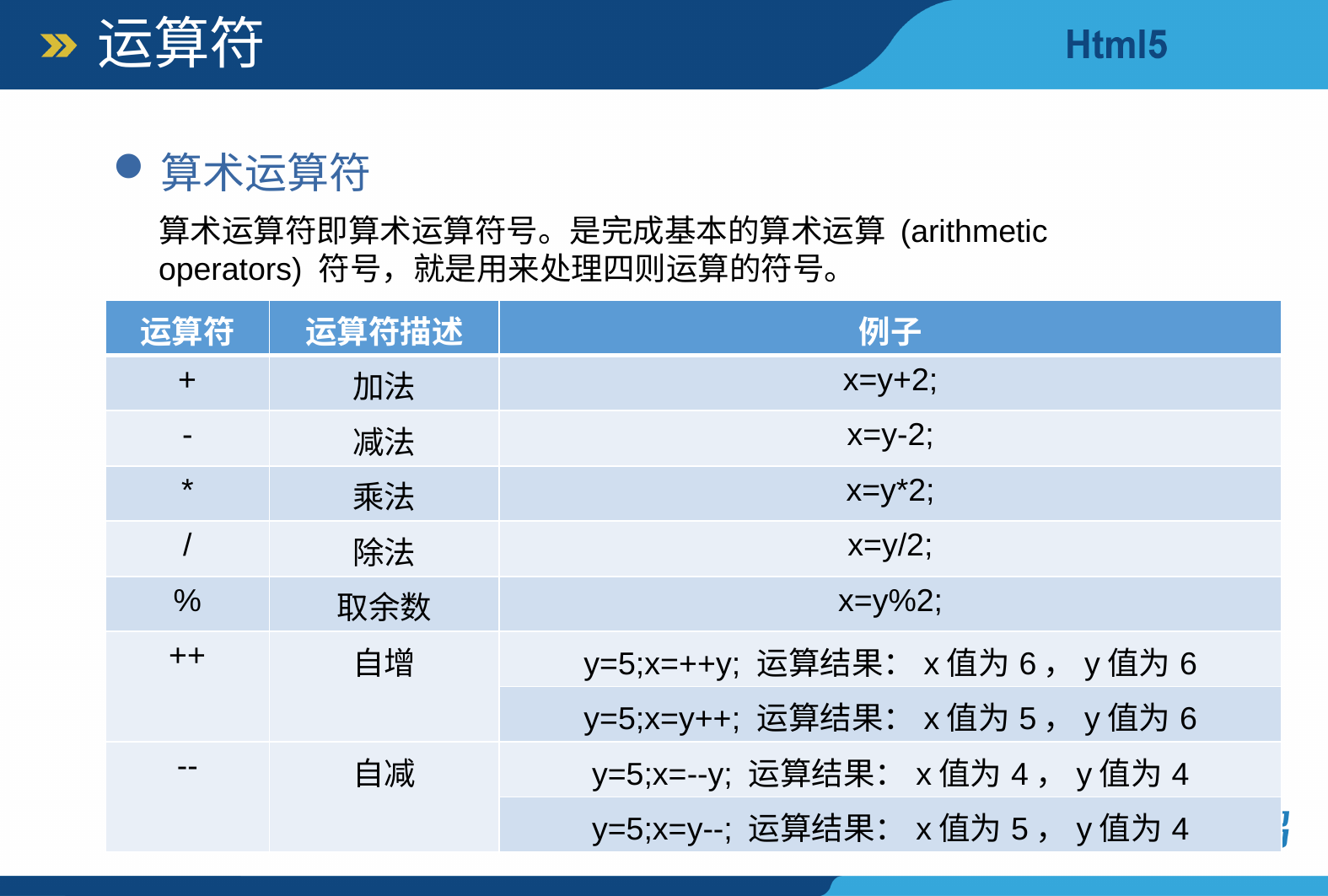

运算符
算术运算符
算术运算符即算术运算符号。是完成基本的算术运算 (arithmetic operators) 符号，就是用来处理四则运算的符号。
| 运算符 | 运算符描述 | 例子 |
| --- | --- | --- |
| + | 加法 | x=y+2; |
| - | 减法 | x=y-2; |
| \* | 乘法 | x=y\*2; |
| / | 除法 | x=y/2; |
| % | 取余数 | x=y%2; |
| ++ | 自增 | y=5;x=++y; 运算结果：x值为6，y值为6 |
|  |  | y=5;x=y++; 运算结果：x值为5，y值为6 |
| -- | 自减 | y=5;x=--y; 运算结果：x值为4，y值为4 |
|  |  | y=5;x=y--; 运算结果：x值为5，y值为4 |